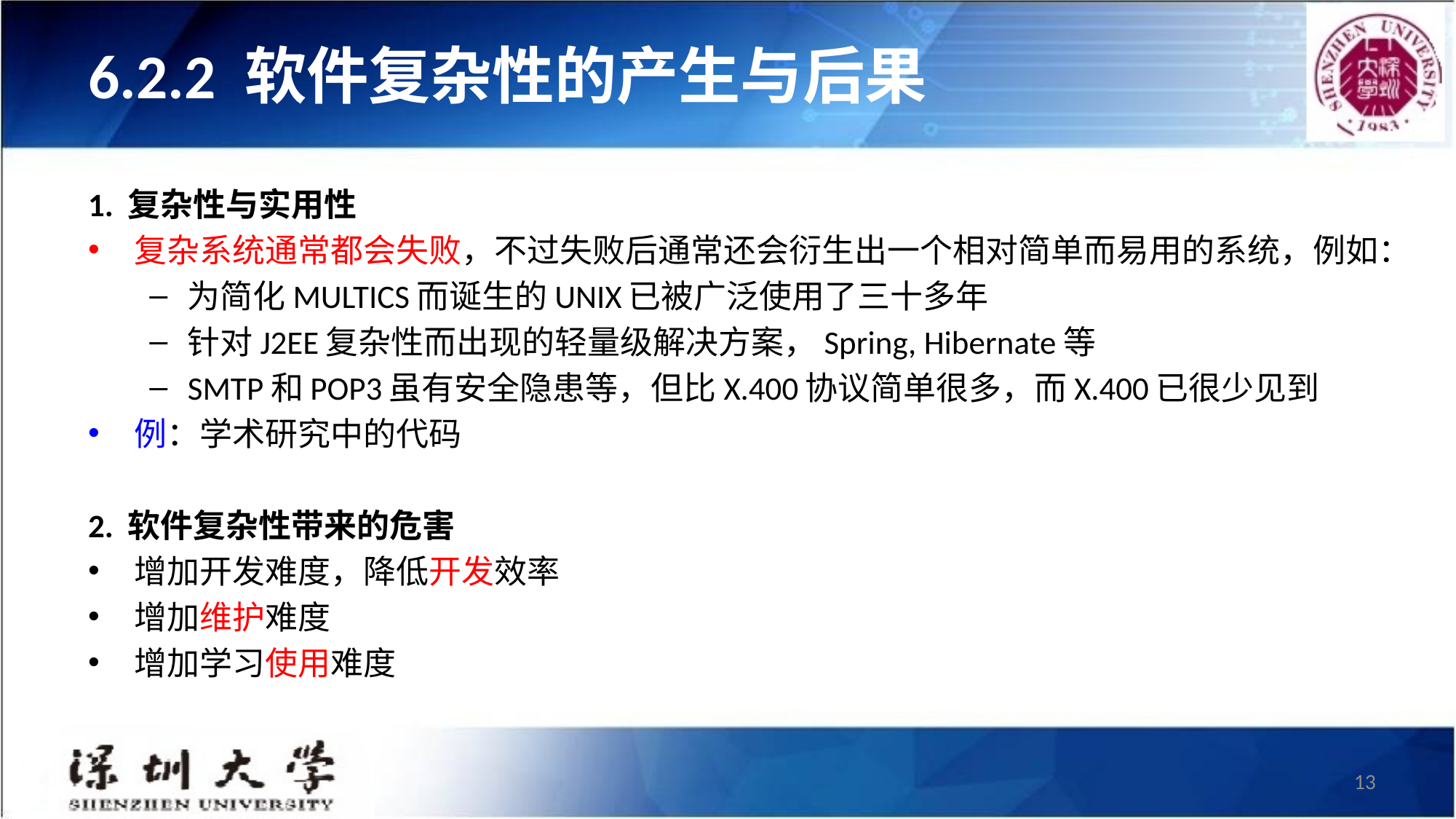

# 6.2.2 软件复杂性的产生与后果
1. 复杂性与实用性
复杂系统通常都会失败，不过失败后通常还会衍生出一个相对简单而易用的系统，例如：
为简化MULTICS而诞生的UNIX已被广泛使用了三十多年
针对J2EE复杂性而出现的轻量级解决方案，Spring, Hibernate等
SMTP和POP3虽有安全隐患等，但比X.400协议简单很多，而X.400已很少见到
例：学术研究中的代码

2. 软件复杂性带来的危害
增加开发难度，降低开发效率
增加维护难度
增加学习使用难度

13